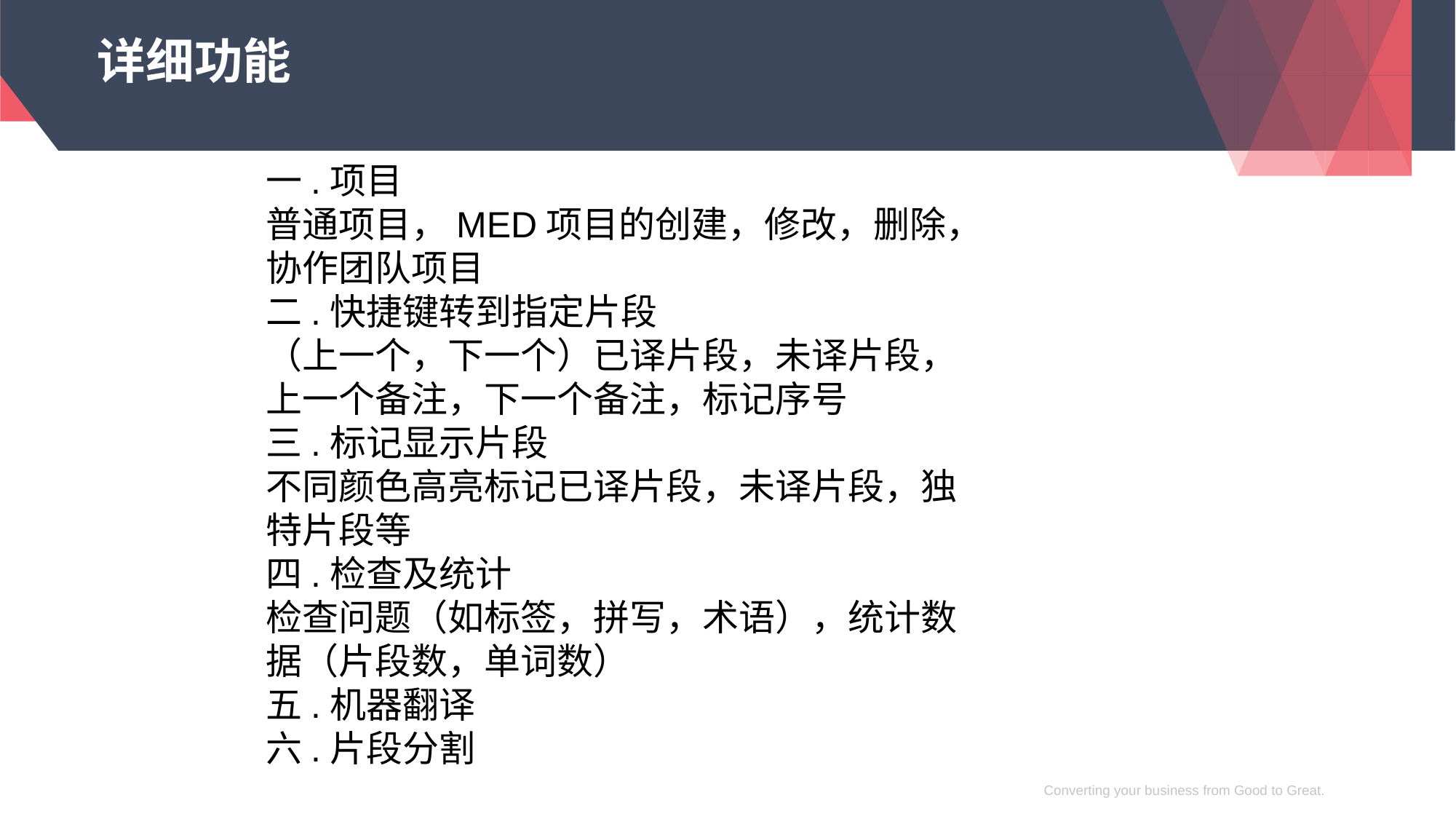

# 详细功能
一.项目
普通项目，MED项目的创建，修改，删除，协作团队项目
二.快捷键转到指定片段
（上一个，下一个）已译片段，未译片段，上一个备注，下一个备注，标记序号
三.标记显示片段
不同颜色高亮标记已译片段，未译片段，独特片段等
四.检查及统计
检查问题（如标签，拼写，术语），统计数据（片段数，单词数）
五.机器翻译
六.片段分割
Converting your business from Good to Great.
24